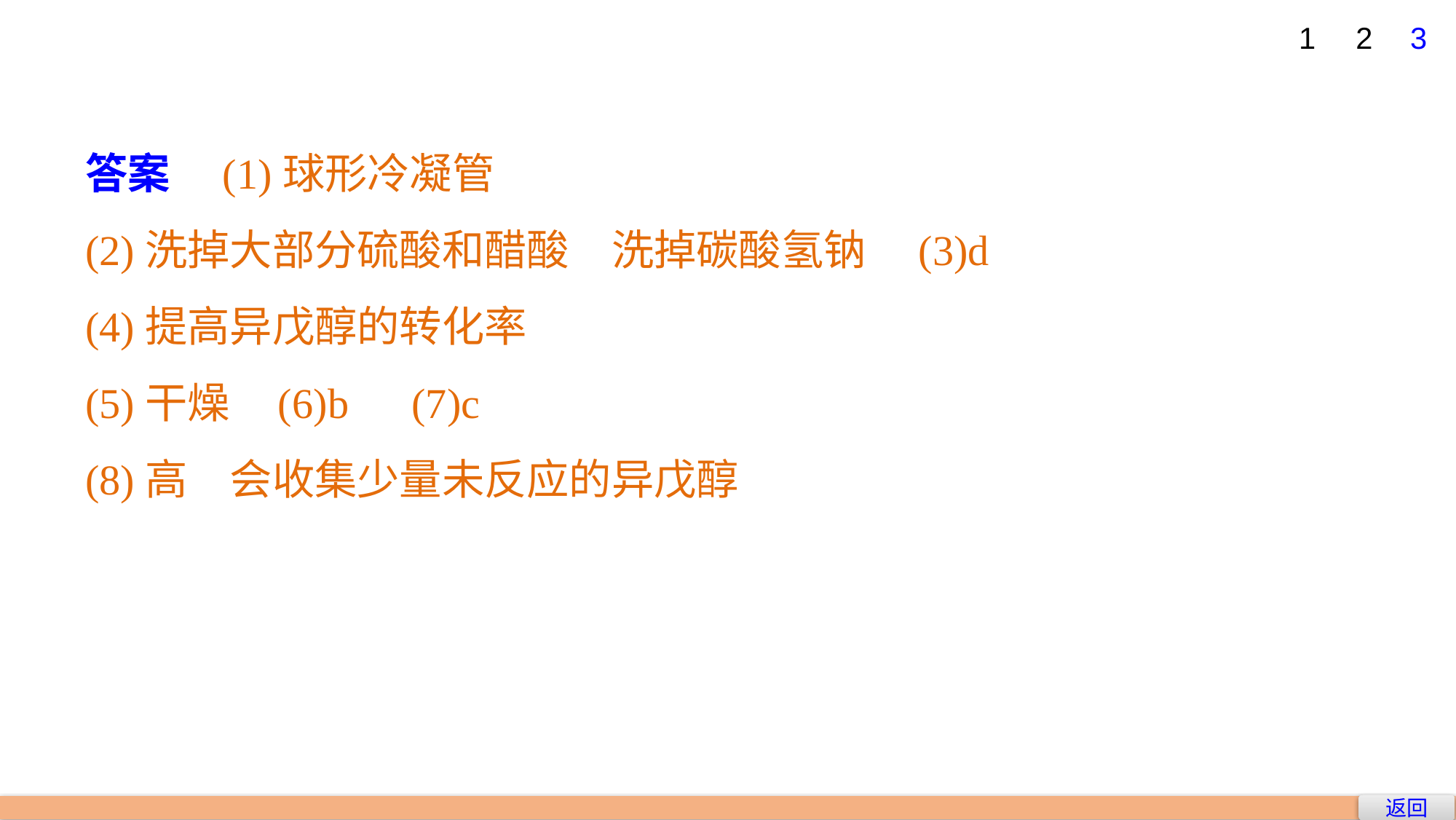

1
2
3
答案　(1)球形冷凝管
(2)洗掉大部分硫酸和醋酸　洗掉碳酸氢钠　(3)d
(4)提高异戊醇的转化率
(5)干燥    (6)b　(7)c
(8)高　会收集少量未反应的异戊醇
返回